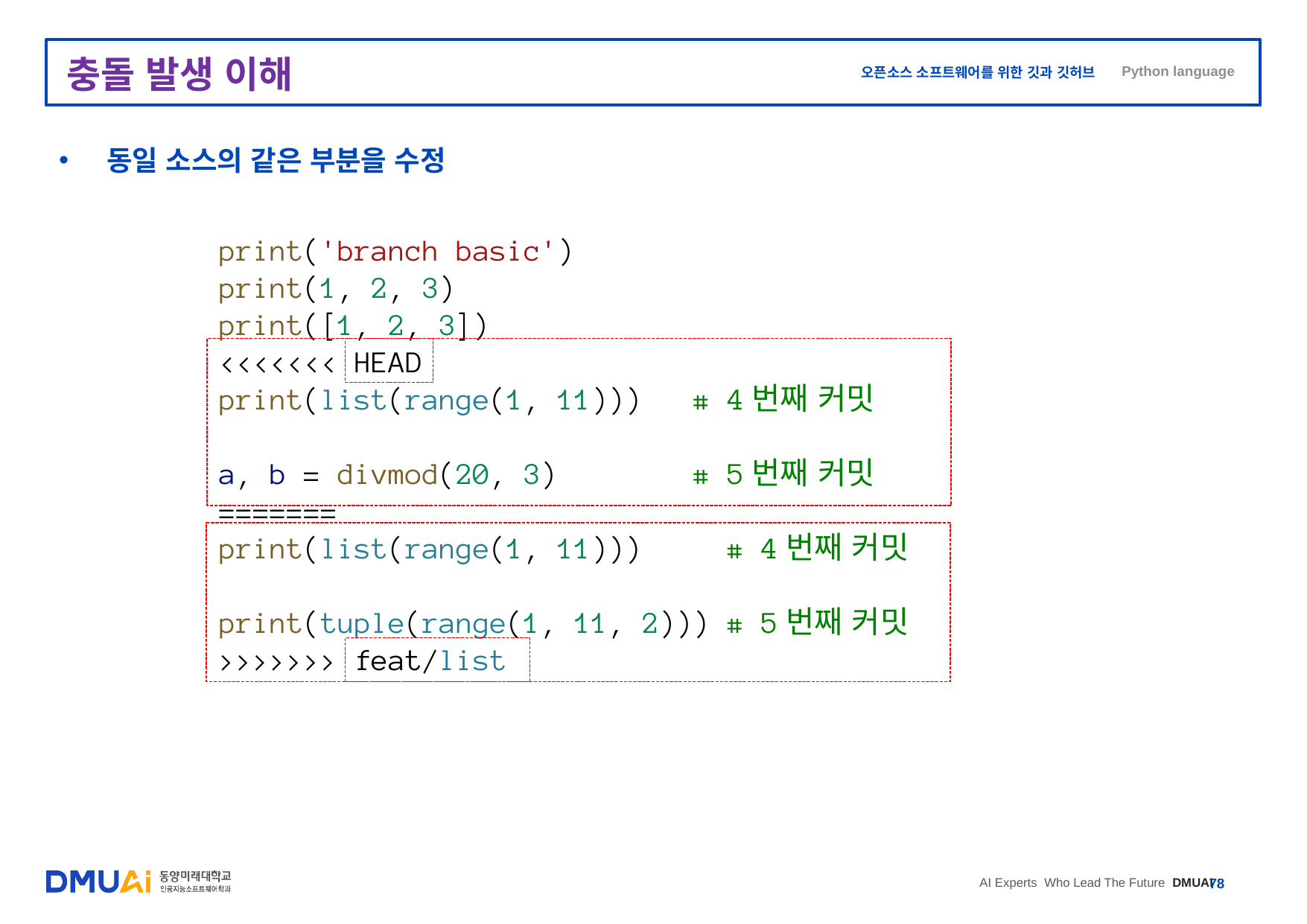

# 충돌 발생 이해
동일 소스의 같은 부분을 수정
print('branch basic')
print(1, 2, 3)
print([1, 2, 3])
<<<<<<< HEAD
print(list(range(1, 11)))   # 4번째 커밋

a, b = divmod(20, 3)        # 5번째 커밋
=======
print(list(range(1, 11)))     # 4번째 커밋
print(tuple(range(1, 11, 2))) # 5번째 커밋
>>>>>>> feat/list